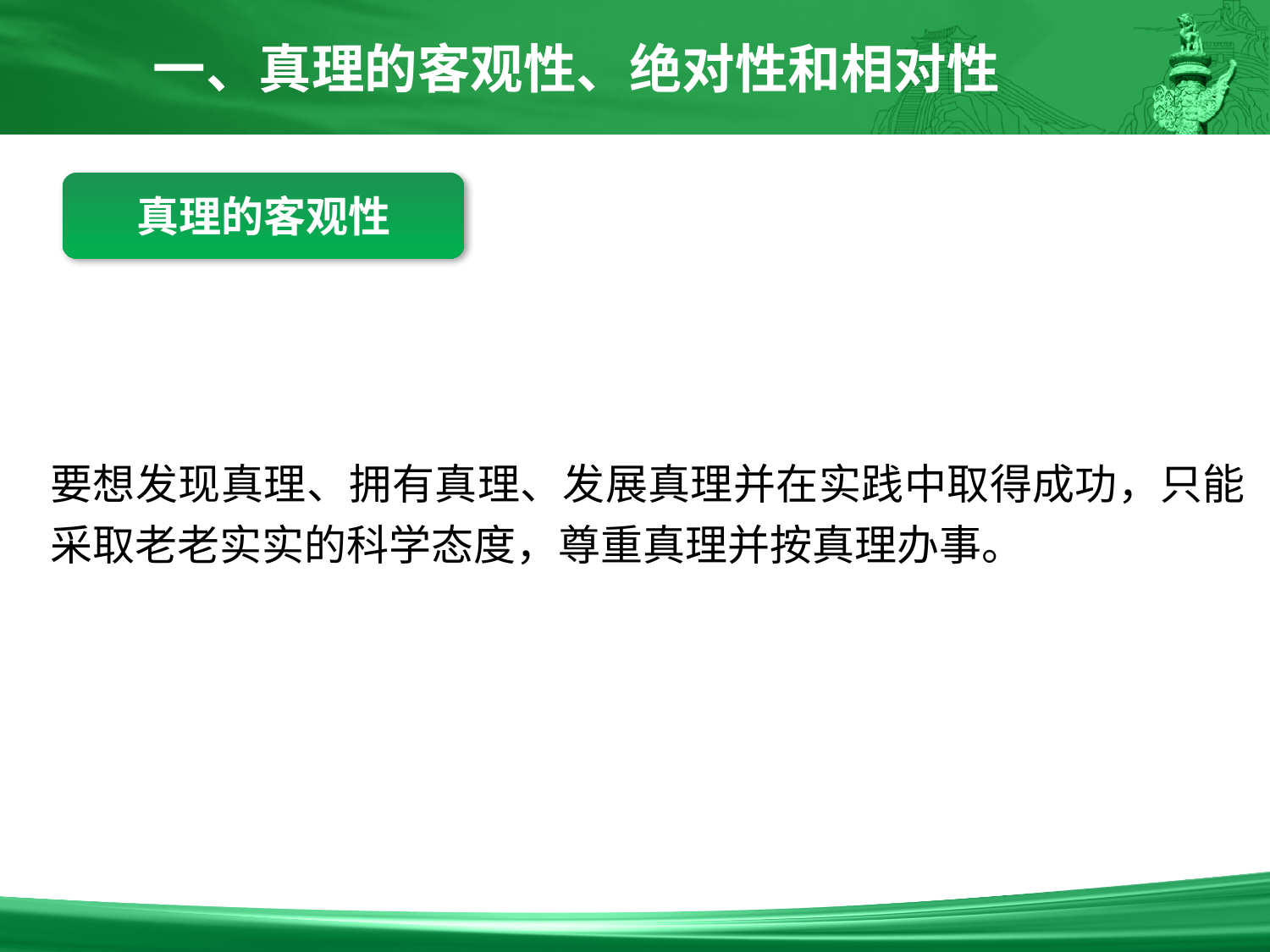

一、真理的客观性、绝对性和相对性
真理的客观性
要想发现真理、拥有真理、发展真理并在实践中取得成功，只能采取老老实实的科学态度，尊重真理并按真理办事。